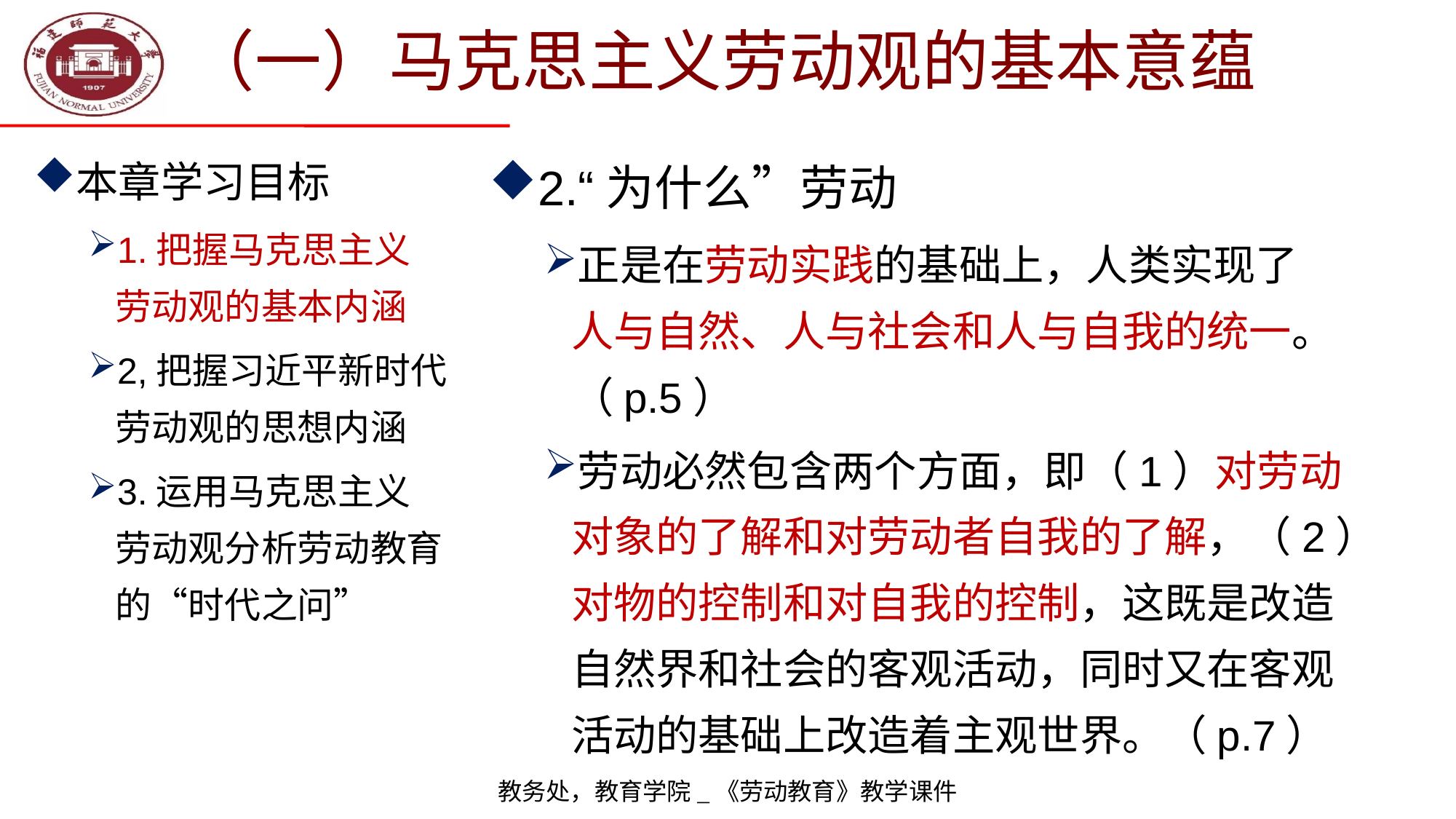

# （一）马克思主义劳动观的基本意蕴
本章学习目标
1.把握马克思主义
劳动观的基本内涵
2,把握习近平新时代劳动观的思想内涵
3.运用马克思主义
劳动观分析劳动教育的“时代之问”
2.“为什么”劳动
正是在劳动实践的基础上，人类实现了
人与自然、人与社会和人与自我的统一。（p.5）
劳动必然包含两个方面，即（1）对劳动
对象的了解和对劳动者自我的了解，（2）
对物的控制和对自我的控制，这既是改造
自然界和社会的客观活动，同时又在客观
活动的基础上改造着主观世界。（p.7）